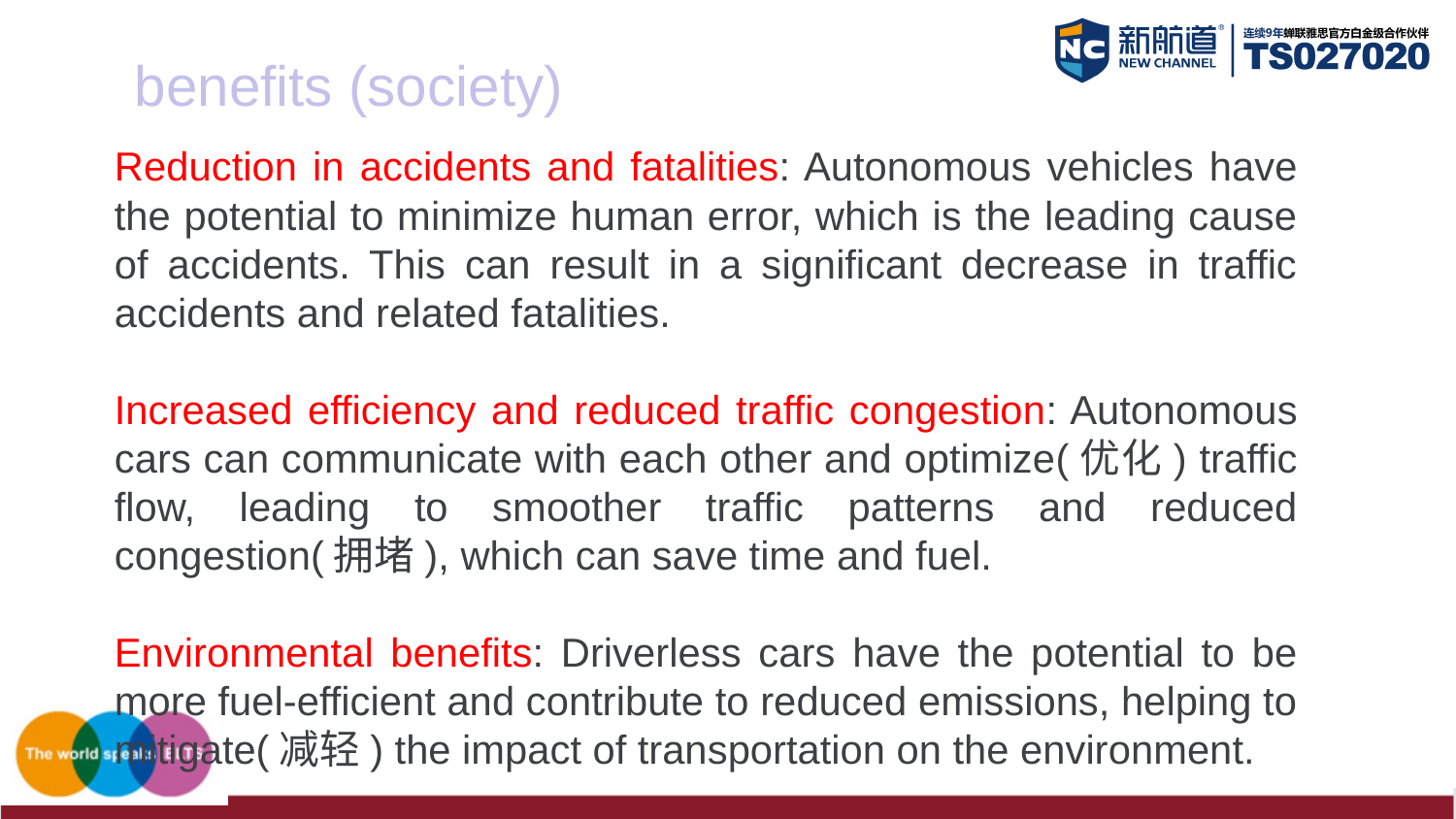

benefits (society)
Reduction in accidents and fatalities: Autonomous vehicles have the potential to minimize human error, which is the leading cause of accidents. This can result in a significant decrease in traffic accidents and related fatalities.

Increased efficiency and reduced traffic congestion: Autonomous cars can communicate with each other and optimize(优化) traffic flow, leading to smoother traffic patterns and reduced congestion(拥堵), which can save time and fuel.

Environmental benefits: Driverless cars have the potential to be more fuel-efficient and contribute to reduced emissions, helping to mitigate(减轻) the impact of transportation on the environment.